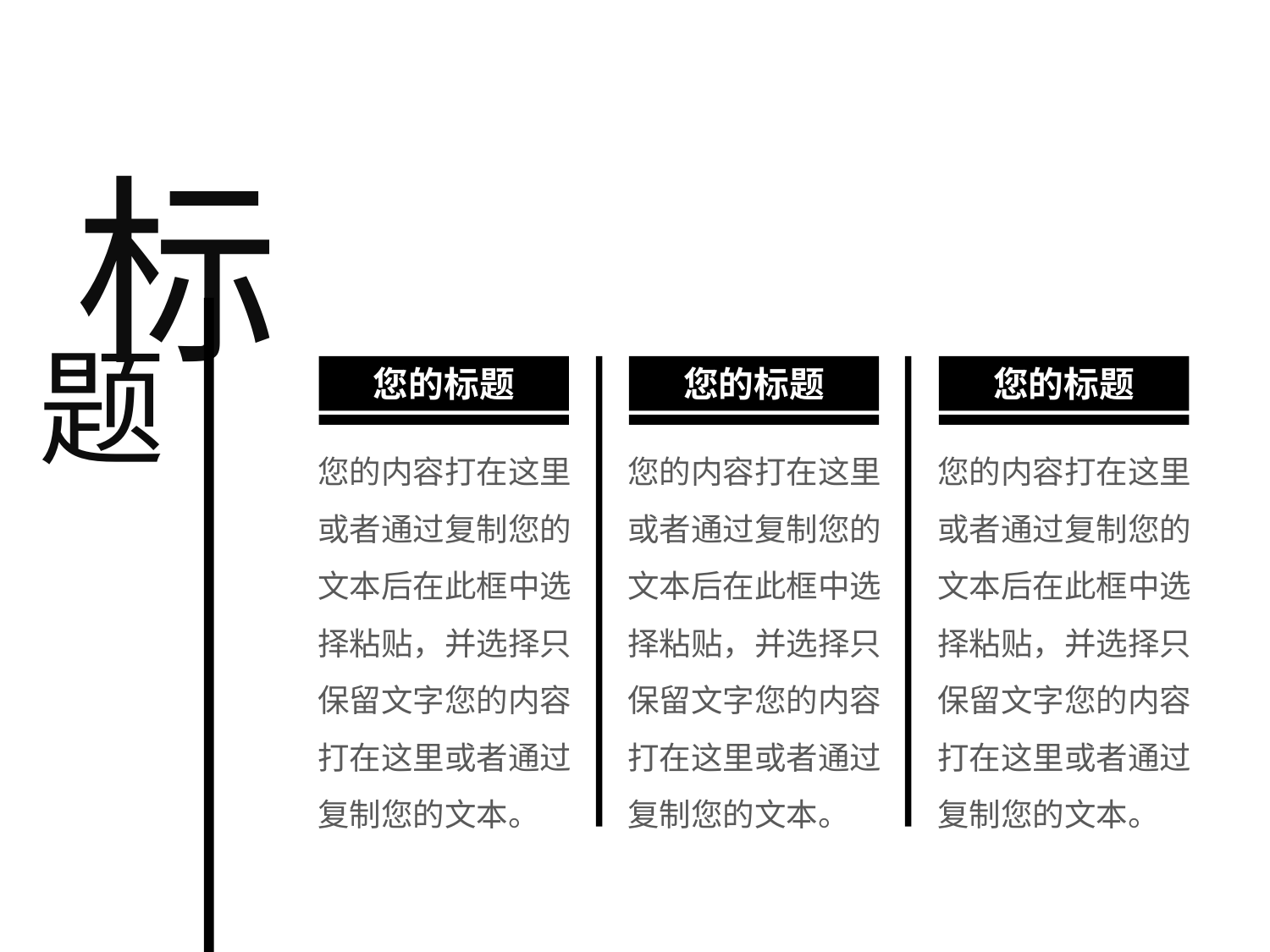

标

题
您的标题

您的标题

您的标题

您的内容打在这里或者通过复制您的文本后在此框中选择粘贴，并选择只保留文字您的内容打在这里或者通过复制您的文本。
您的内容打在这里或者通过复制您的文本后在此框中选择粘贴，并选择只保留文字您的内容打在这里或者通过复制您的文本。
您的内容打在这里或者通过复制您的文本后在此框中选择粘贴，并选择只保留文字您的内容打在这里或者通过复制您的文本。